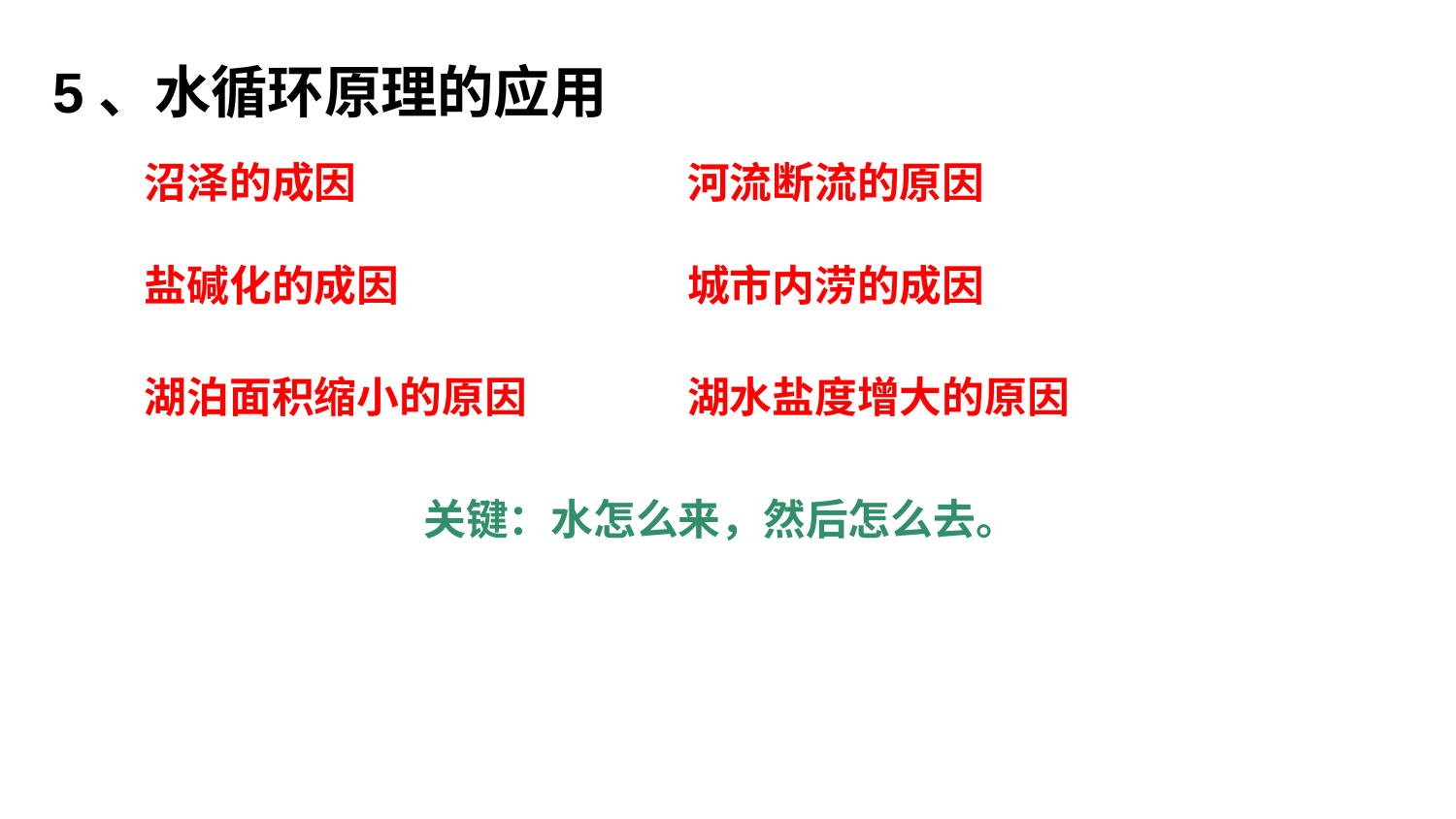

5、水循环原理的应用
沼泽的成因
河流断流的原因
城市内涝的成因
盐碱化的成因
湖水盐度增大的原因
湖泊面积缩小的原因
关键：水怎么来，然后怎么去。